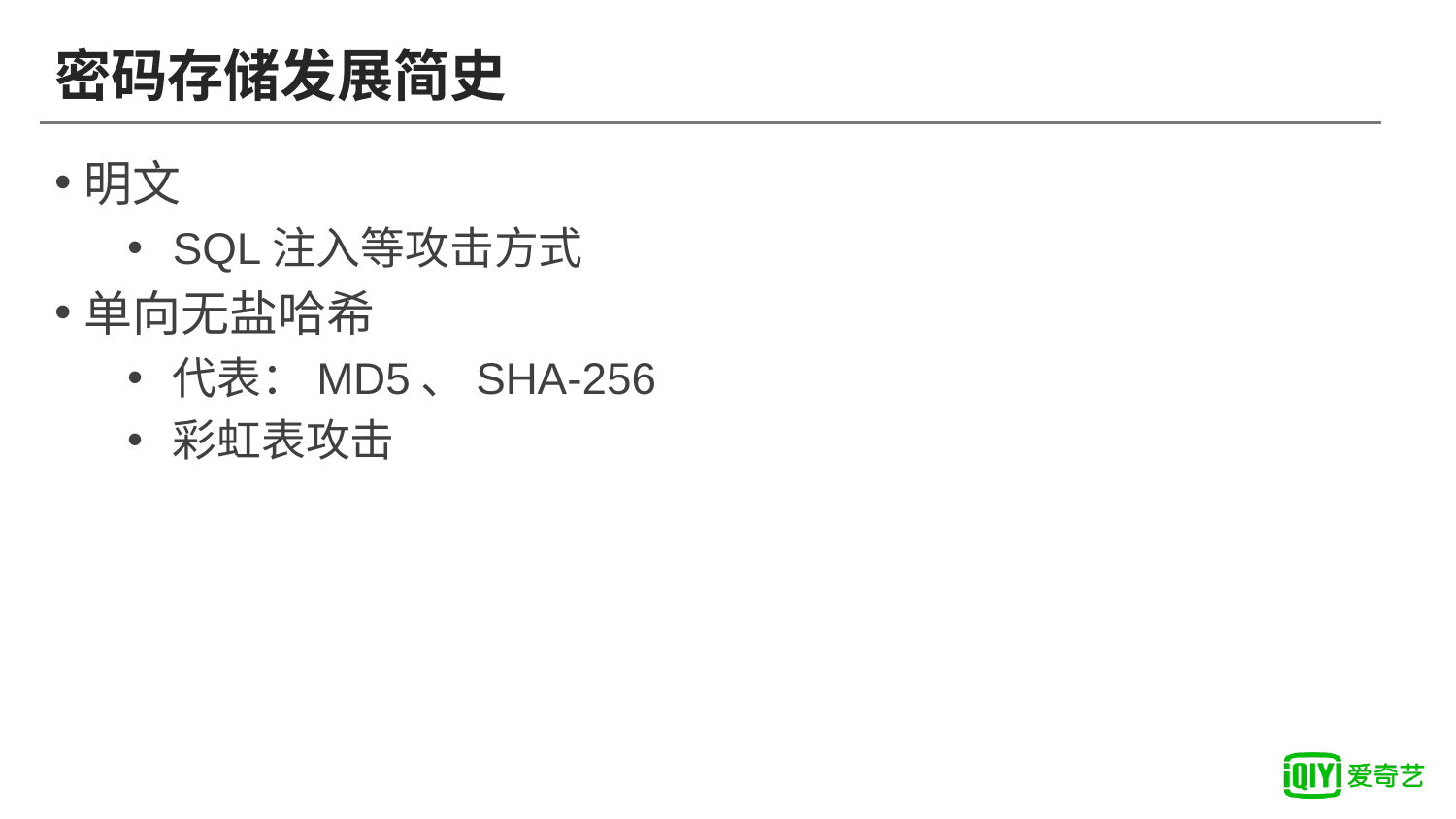

# 密码存储发展简史
明文
SQL注入等攻击方式
单向无盐哈希
代表：MD5、SHA-256
彩虹表攻击